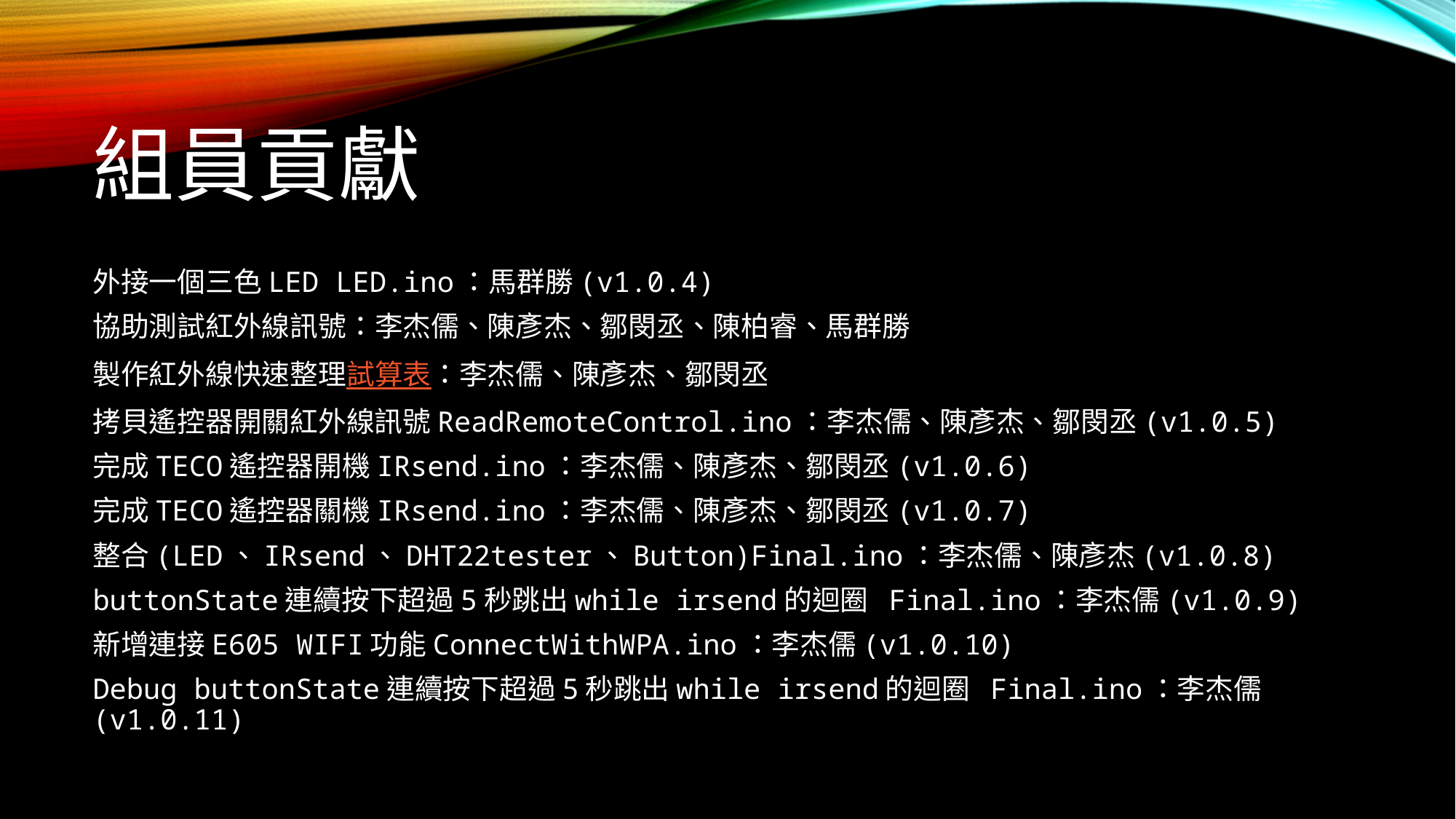

# 組員貢獻
外接一個三色LED LED.ino：馬群勝(v1.0.4)
協助測試紅外線訊號：李杰儒、陳彥杰、鄒閔丞、陳柏睿、馬群勝
製作紅外線快速整理試算表：李杰儒、陳彥杰、鄒閔丞
拷貝遙控器開關紅外線訊號ReadRemoteControl.ino：李杰儒、陳彥杰、鄒閔丞(v1.0.5)
完成TECO遙控器開機IRsend.ino：李杰儒、陳彥杰、鄒閔丞(v1.0.6)
完成TECO遙控器關機IRsend.ino：李杰儒、陳彥杰、鄒閔丞(v1.0.7)
整合(LED、IRsend、DHT22tester、Button)Final.ino：李杰儒、陳彥杰(v1.0.8)
buttonState連續按下超過5秒跳出while irsend的迴圈 Final.ino：李杰儒(v1.0.9)
新增連接E605 WIFI功能ConnectWithWPA.ino：李杰儒(v1.0.10)
Debug buttonState連續按下超過5秒跳出while irsend的迴圈 Final.ino：李杰儒(v1.0.11)